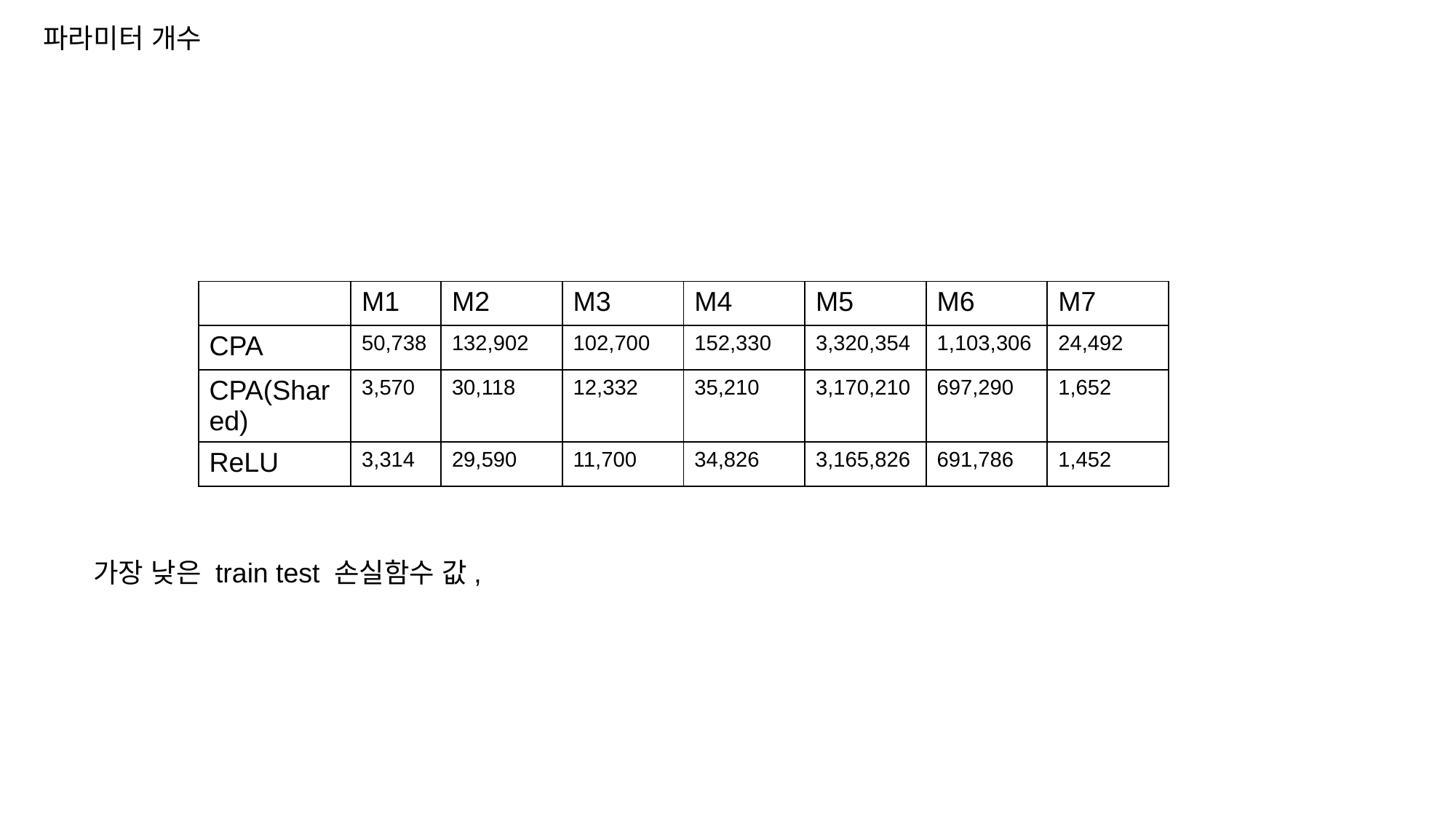

파라미터 개수
|  | M1 | M2 | M3 | M4 | M5 | M6 | M7 |
| --- | --- | --- | --- | --- | --- | --- | --- |
| CPA | 50,738 | 132,902 | 102,700 | 152,330 | 3,320,354 | 1,103,306 | 24,492 |
| CPA(Shared) | 3,570 | 30,118 | 12,332 | 35,210 | 3,170,210 | 697,290 | 1,652 |
| ReLU | 3,314 | 29,590 | 11,700 | 34,826 | 3,165,826 | 691,786 | 1,452 |
가장 낮은 train test 손실함수 값,